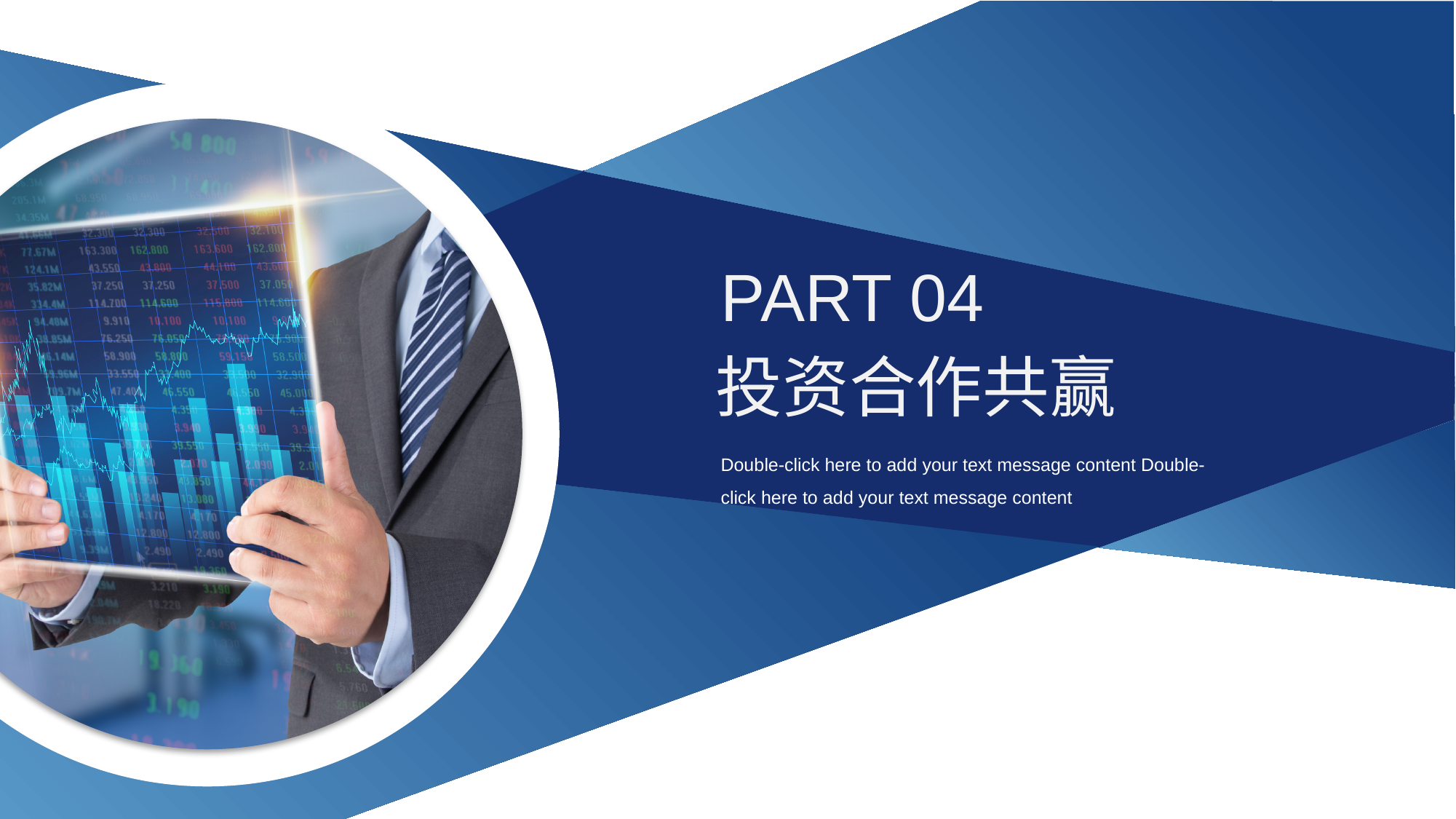

PART 04
投资合作共赢
Double-click here to add your text message content Double-click here to add your text message content